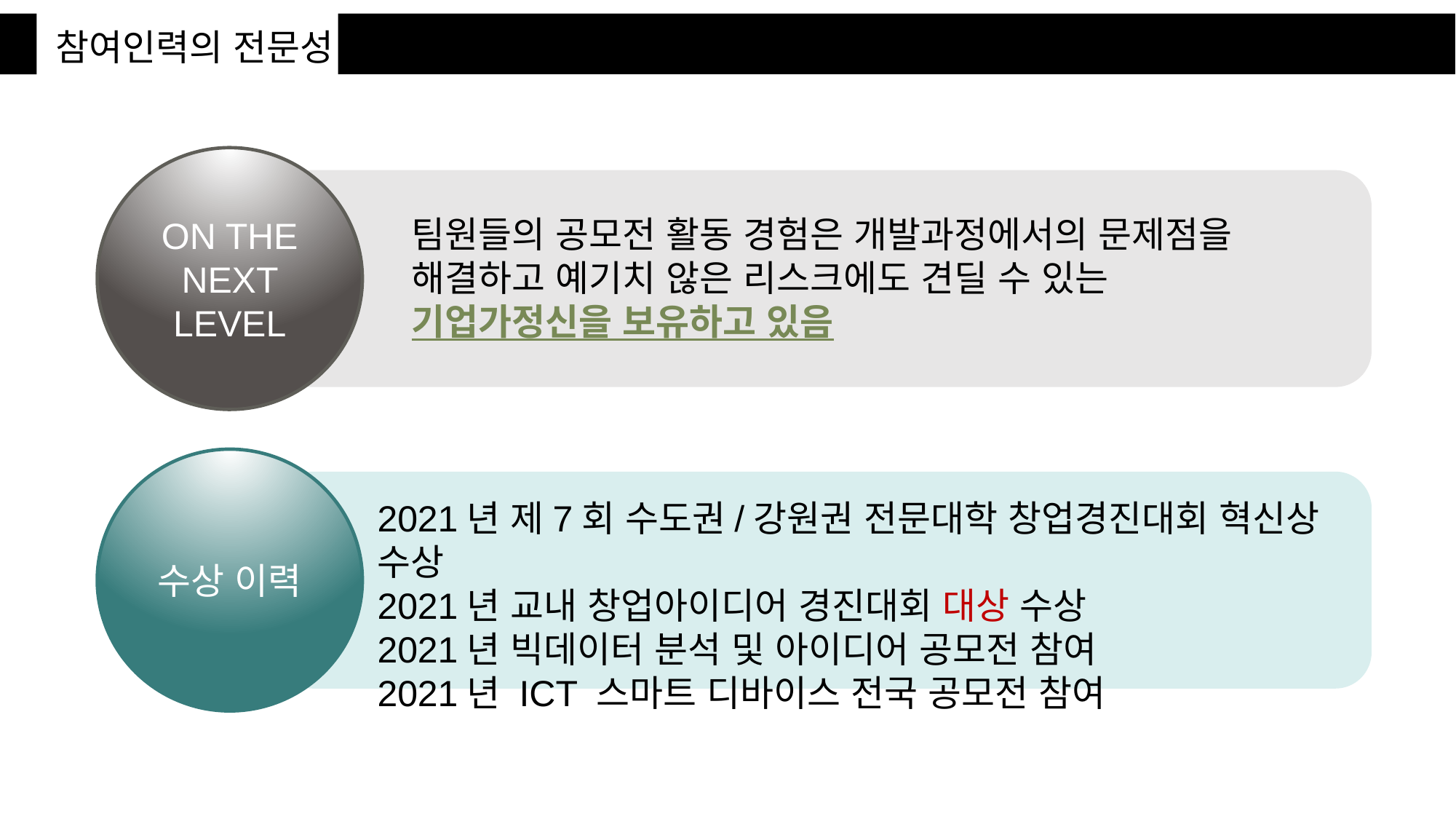

참여인력의 전문성

ON THE NEXT LEVEL

팀원들의 공모전 활동 경험은 개발과정에서의 문제점을
해결하고 예기치 않은 리스크에도 견딜 수 있는
기업가정신을 보유하고 있음

01 요
수상 이력

2021년 제7회 수도권/강원권 전문대학 창업경진대회 혁신상 수상
2021년 교내 창업아이디어 경진대회 대상 수상
2021년 빅데이터 분석 및 아이디어 공모전 참여
2021년 ICT 스마트 디바이스 전국 공모전 참여